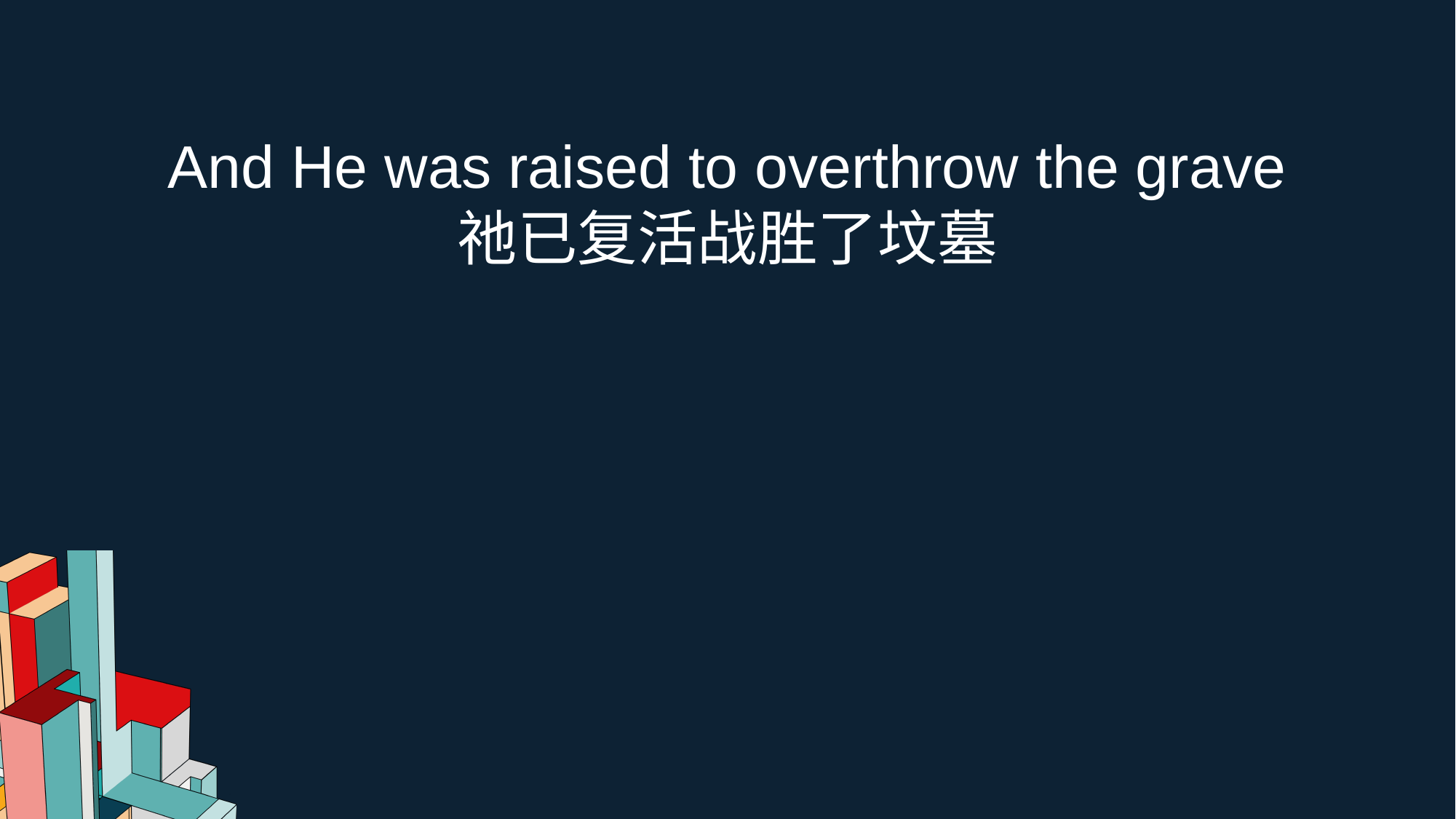

And He was raised to overthrow the grave
祂已复活战胜了坟墓